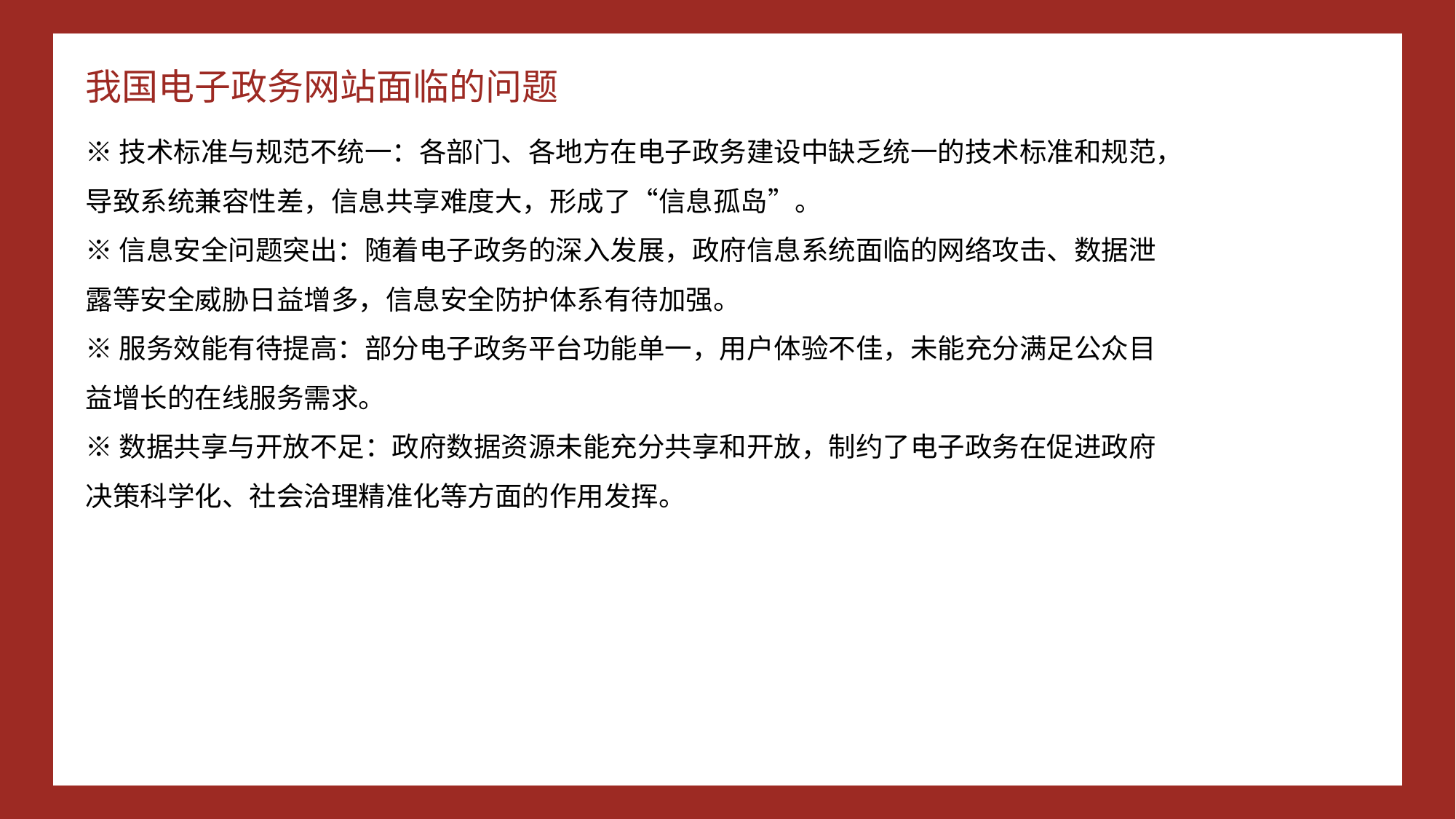

我国电子政务网站面临的问题
※技术标准与规范不统一：各部门、各地方在电子政务建设中缺乏统一的技术标准和规范，导致系统兼容性差，信息共享难度大，形成了“信息孤岛”。
※信息安全问题突出：随着电子政务的深入发展，政府信息系统面临的网络攻击、数据泄露等安全威胁日益增多，信息安全防护体系有待加强。
※服务效能有待提高：部分电子政务平台功能单一，用户体验不佳，未能充分满足公众目益增长的在线服务需求。
※数据共享与开放不足：政府数据资源未能充分共享和开放，制约了电子政务在促进政府决策科学化、社会洽理精准化等方面的作用发挥。
跨部门协作与信息共享